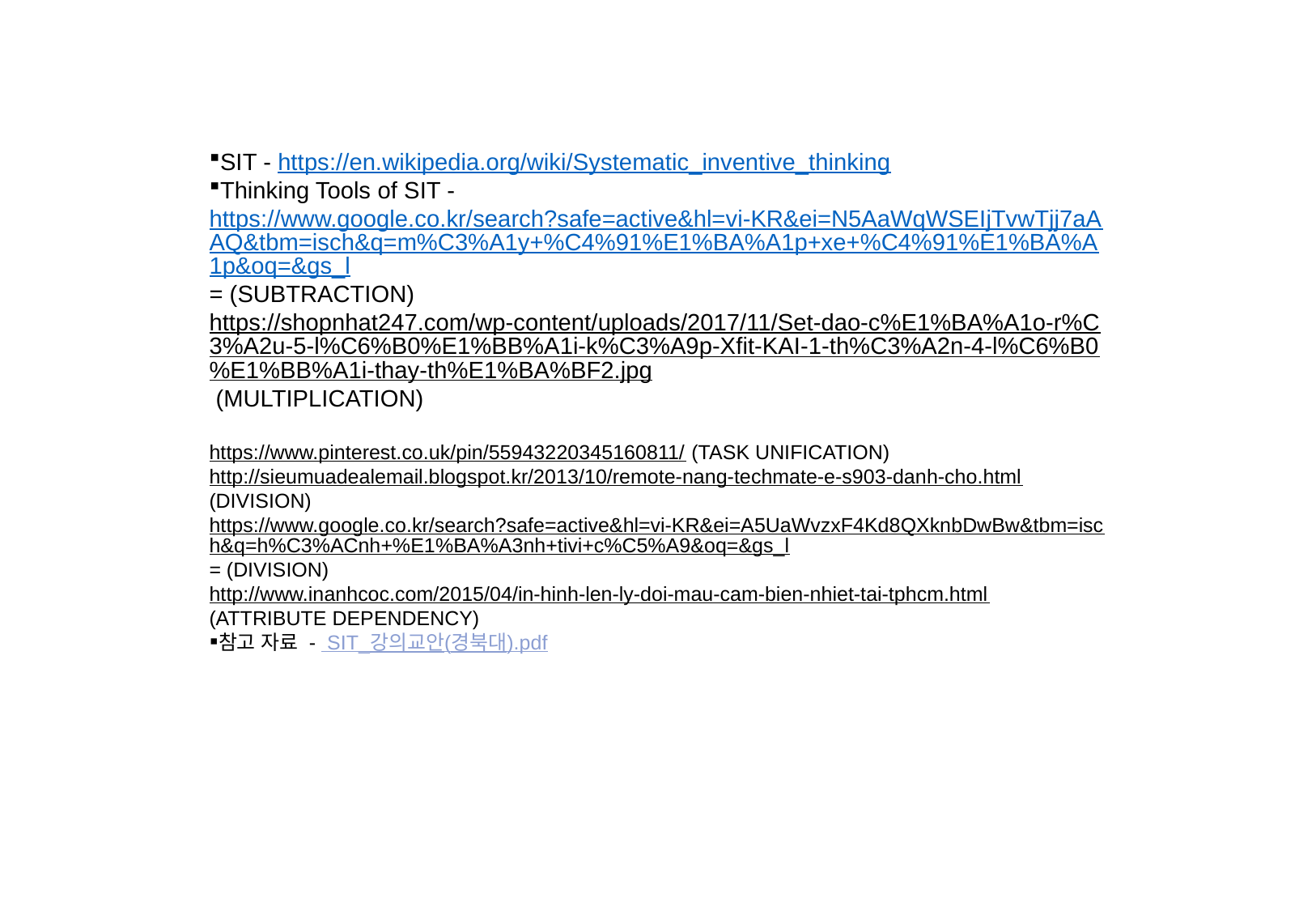

SIT - https://en.wikipedia.org/wiki/Systematic_inventive_thinking
Thinking Tools of SIT - https://www.google.co.kr/search?safe=active&hl=vi-KR&ei=N5AaWqWSEIjTvwTjj7aAAQ&tbm=isch&q=m%C3%A1y+%C4%91%E1%BA%A1p+xe+%C4%91%E1%BA%A1p&oq=&gs_l= (SUBTRACTION)
https://shopnhat247.com/wp-content/uploads/2017/11/Set-dao-c%E1%BA%A1o-r%C3%A2u-5-l%C6%B0%E1%BB%A1i-k%C3%A9p-Xfit-KAI-1-th%C3%A2n-4-l%C6%B0%E1%BB%A1i-thay-th%E1%BA%BF2.jpg (MULTIPLICATION)

https://www.pinterest.co.uk/pin/55943220345160811/ (TASK UNIFICATION)
http://sieumuadealemail.blogspot.kr/2013/10/remote-nang-techmate-e-s903-danh-cho.html (DIVISION)
https://www.google.co.kr/search?safe=active&hl=vi-KR&ei=A5UaWvzxF4Kd8QXknbDwBw&tbm=isch&q=h%C3%ACnh+%E1%BA%A3nh+tivi+c%C5%A9&oq=&gs_l= (DIVISION)
http://www.inanhcoc.com/2015/04/in-hinh-len-ly-doi-mau-cam-bien-nhiet-tai-tphcm.html (ATTRIBUTE DEPENDENCY)
참고 자료 -  SIT_강의교안(경북대).pdf